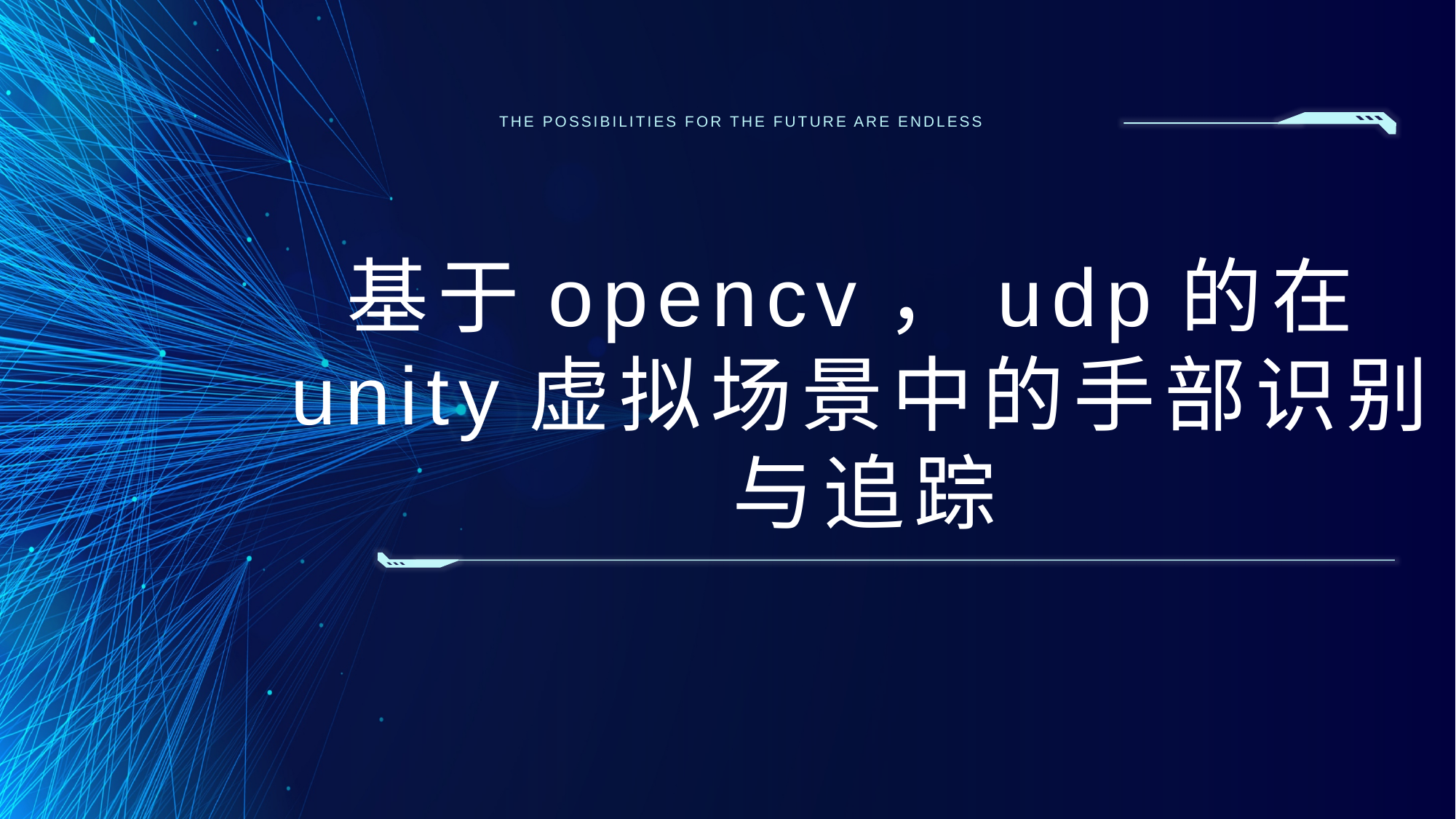

THE POSSIBILITIES FOR THE FUTURE ARE ENDLESS

基于opencv，udp的在unity虚拟场景中的手部识别与追踪